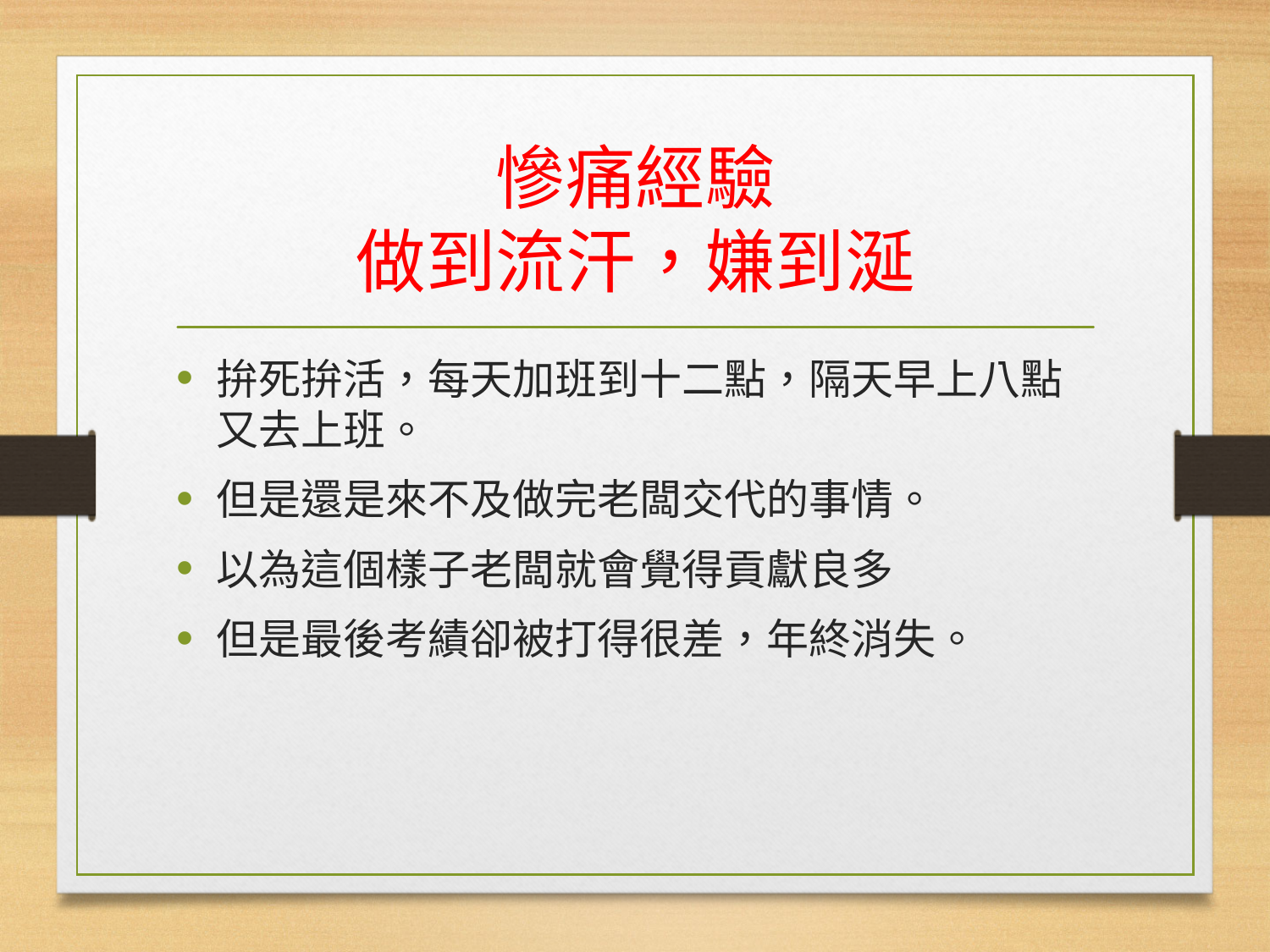

# 慘痛經驗 做到流汗，嫌到涎
拚死拚活，每天加班到十二點，隔天早上八點又去上班。
但是還是來不及做完老闆交代的事情。
以為這個樣子老闆就會覺得貢獻良多
但是最後考績卻被打得很差，年終消失。